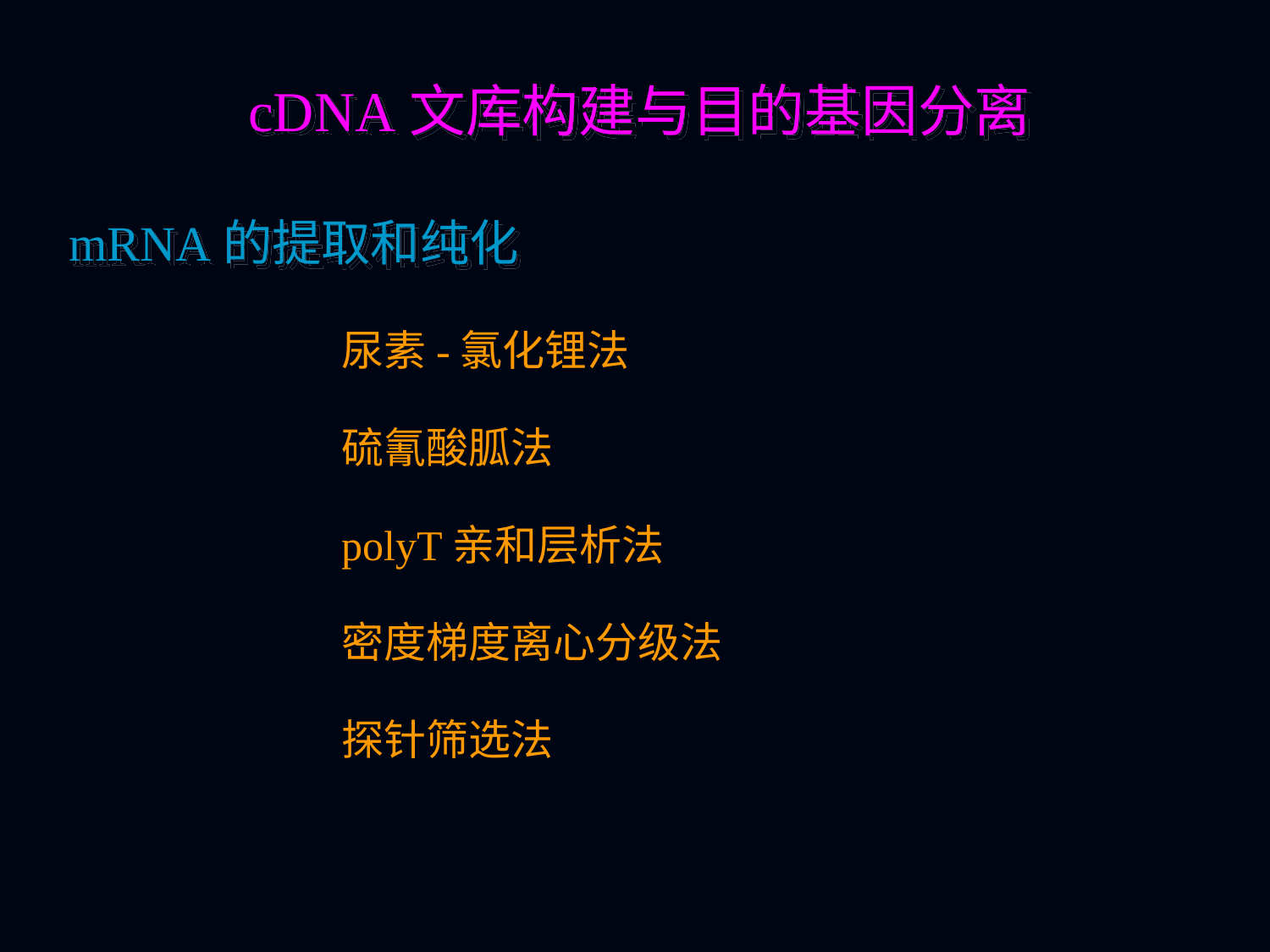

cDNA文库构建与目的基因分离
mRNA的提取和纯化
尿素-氯化锂法
硫氰酸胍法
polyT亲和层析法
密度梯度离心分级法
探针筛选法